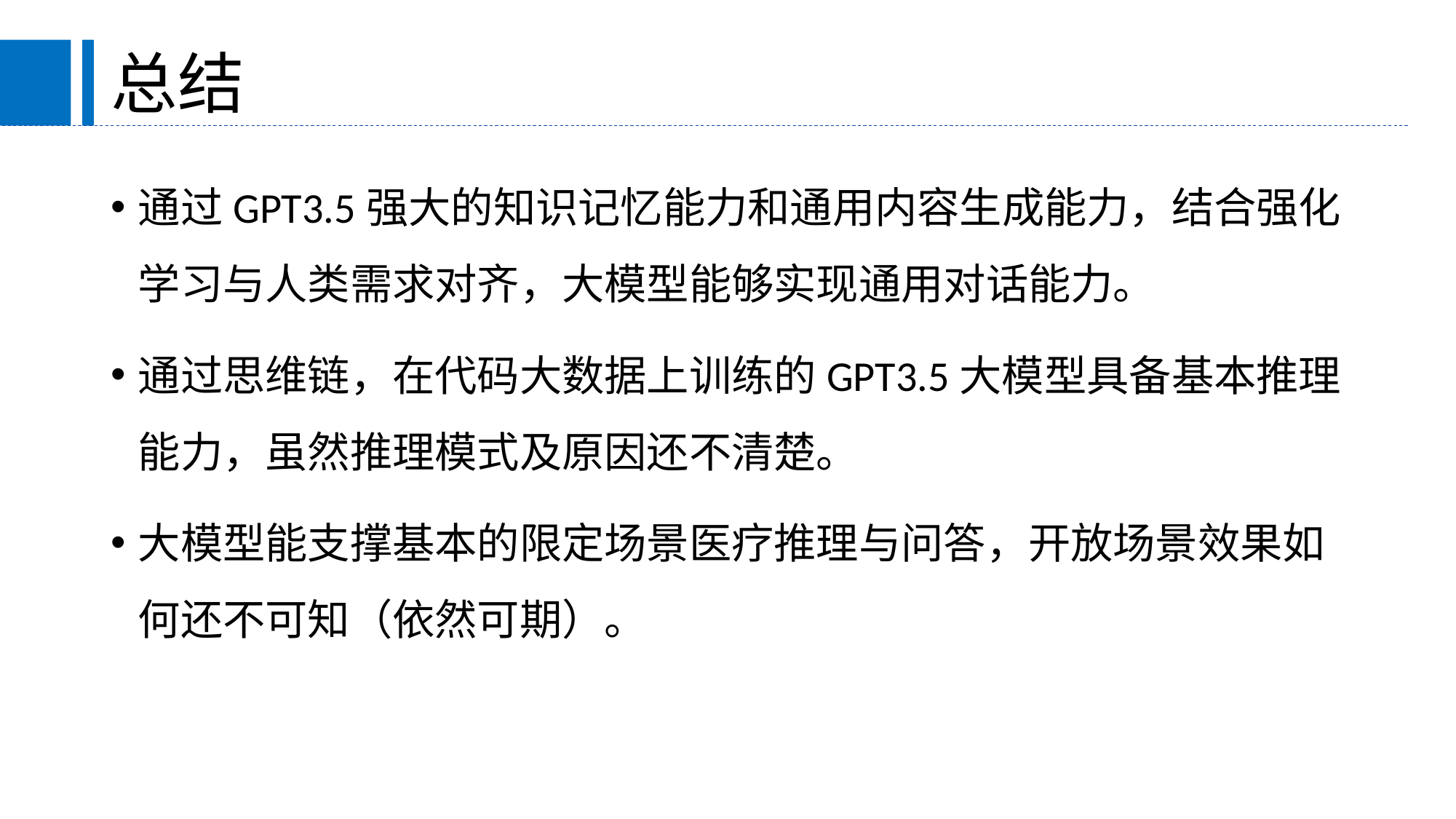

# 总结
通过GPT3.5强大的知识记忆能力和通用内容生成能力，结合强化学习与人类需求对齐，大模型能够实现通用对话能力。
通过思维链，在代码大数据上训练的GPT3.5大模型具备基本推理能力，虽然推理模式及原因还不清楚。
大模型能支撑基本的限定场景医疗推理与问答，开放场景效果如何还不可知（依然可期）。